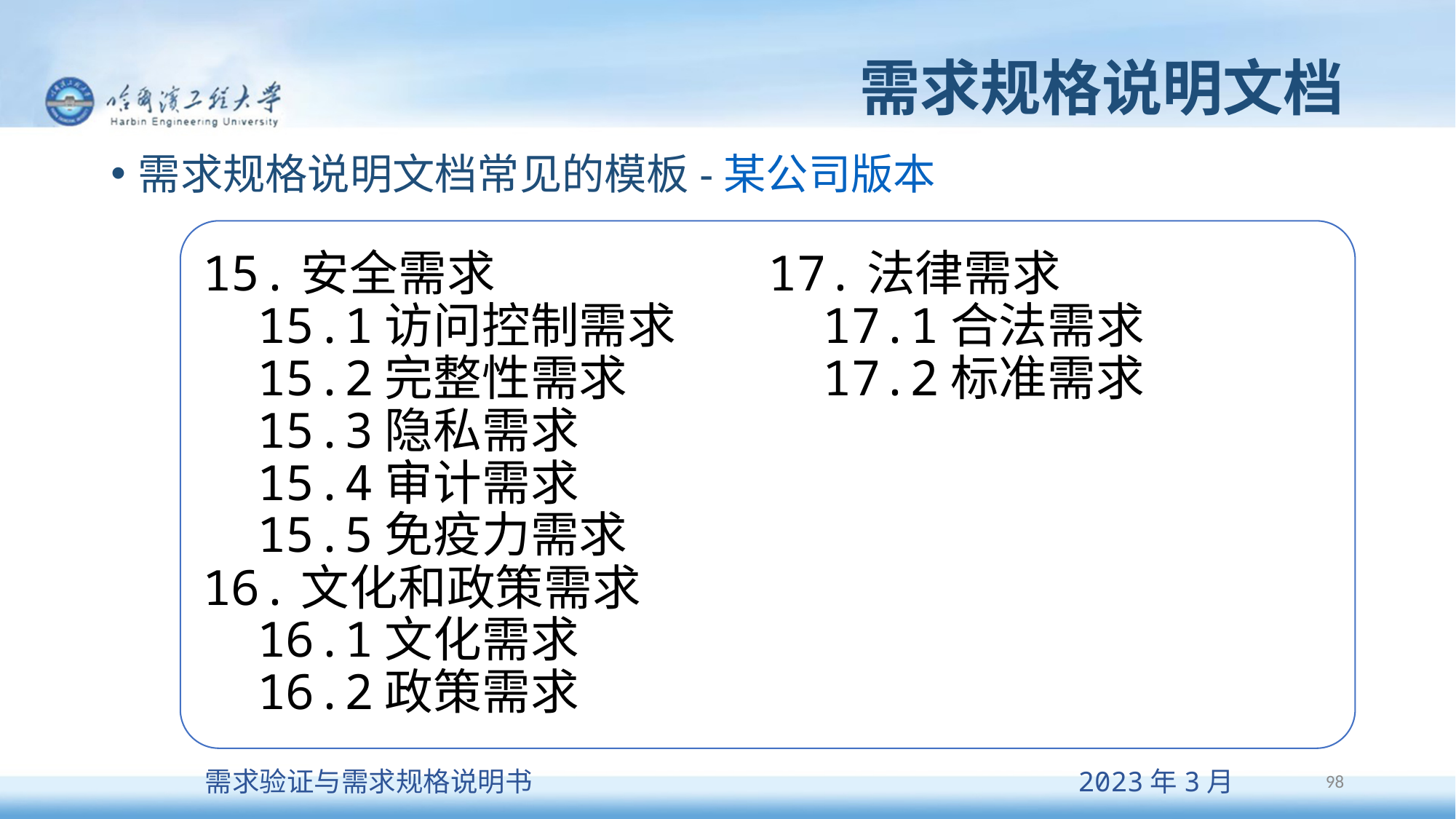

# 需求规格说明文档
需求规格说明文档常见的模板-某公司版本
15.安全需求
15.1访问控制需求
15.2完整性需求
15.3隐私需求
15.4审计需求
15.5免疫力需求
16.文化和政策需求
16.1文化需求
16.2政策需求
17.法律需求
17.1合法需求
17.2标准需求
98